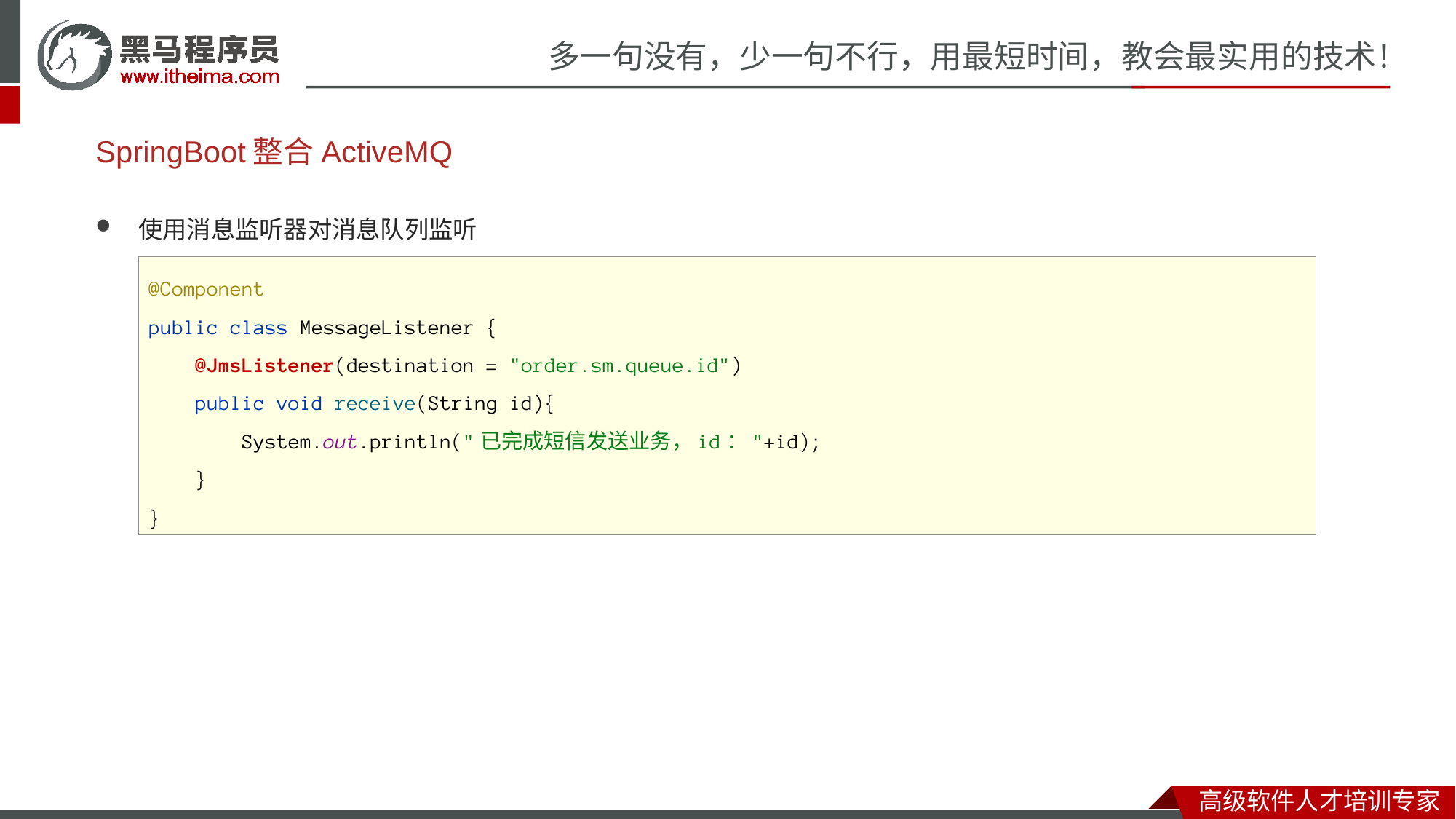

# SpringBoot整合ActiveMQ
使用消息监听器对消息队列监听
@Component
public class MessageListener {
    @JmsListener(destination = "order.sm.queue.id")
    public void receive(String id){
        System.out.println("已完成短信发送业务，id："+id);
    }
}